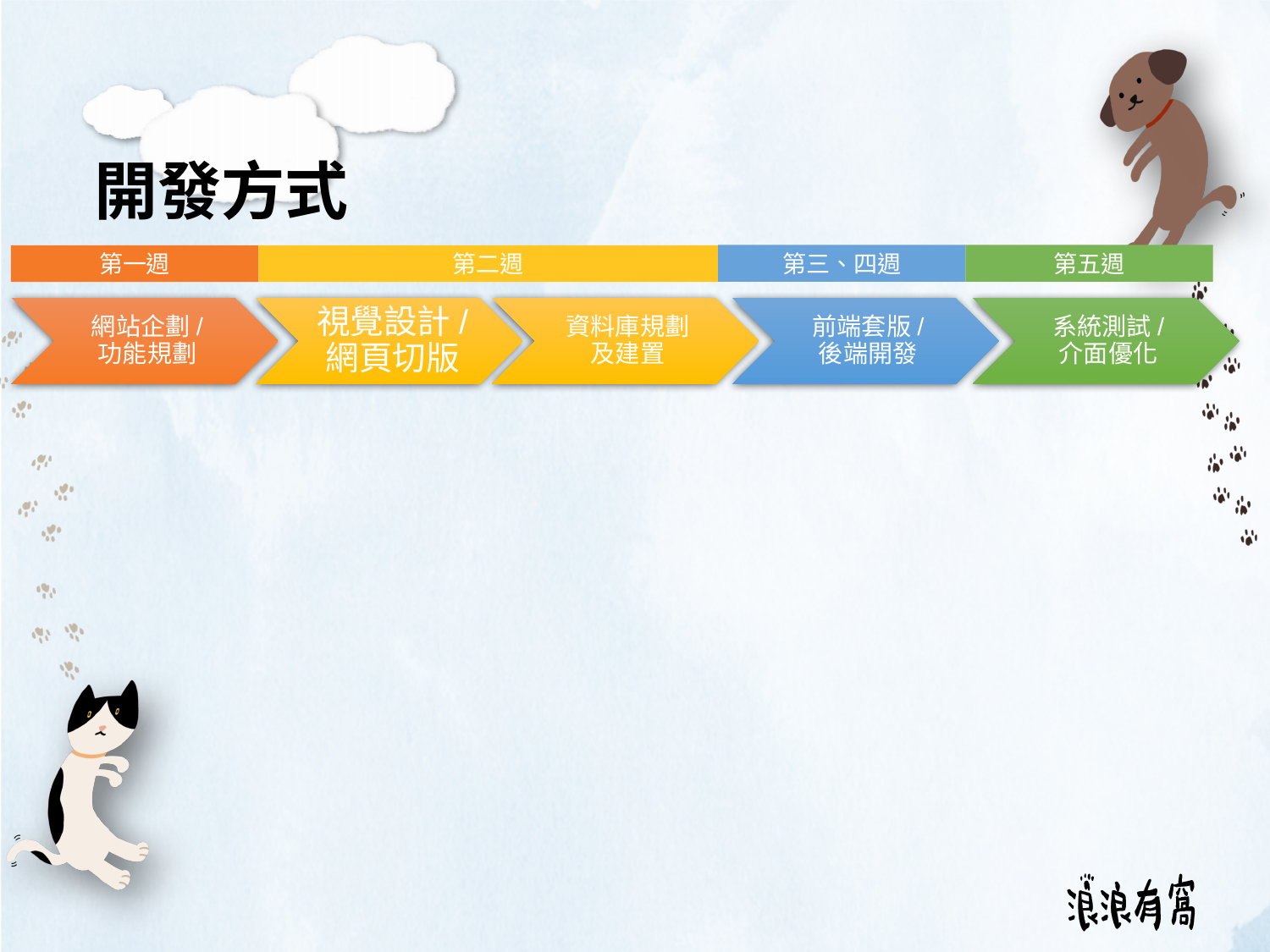

開發方式
第三、四週
第五週
第一週
第二週
網站企劃/
功能規劃
視覺設計/
網頁切版
資料庫規劃
及建置
前端套版/
後端開發
系統測試/
介面優化